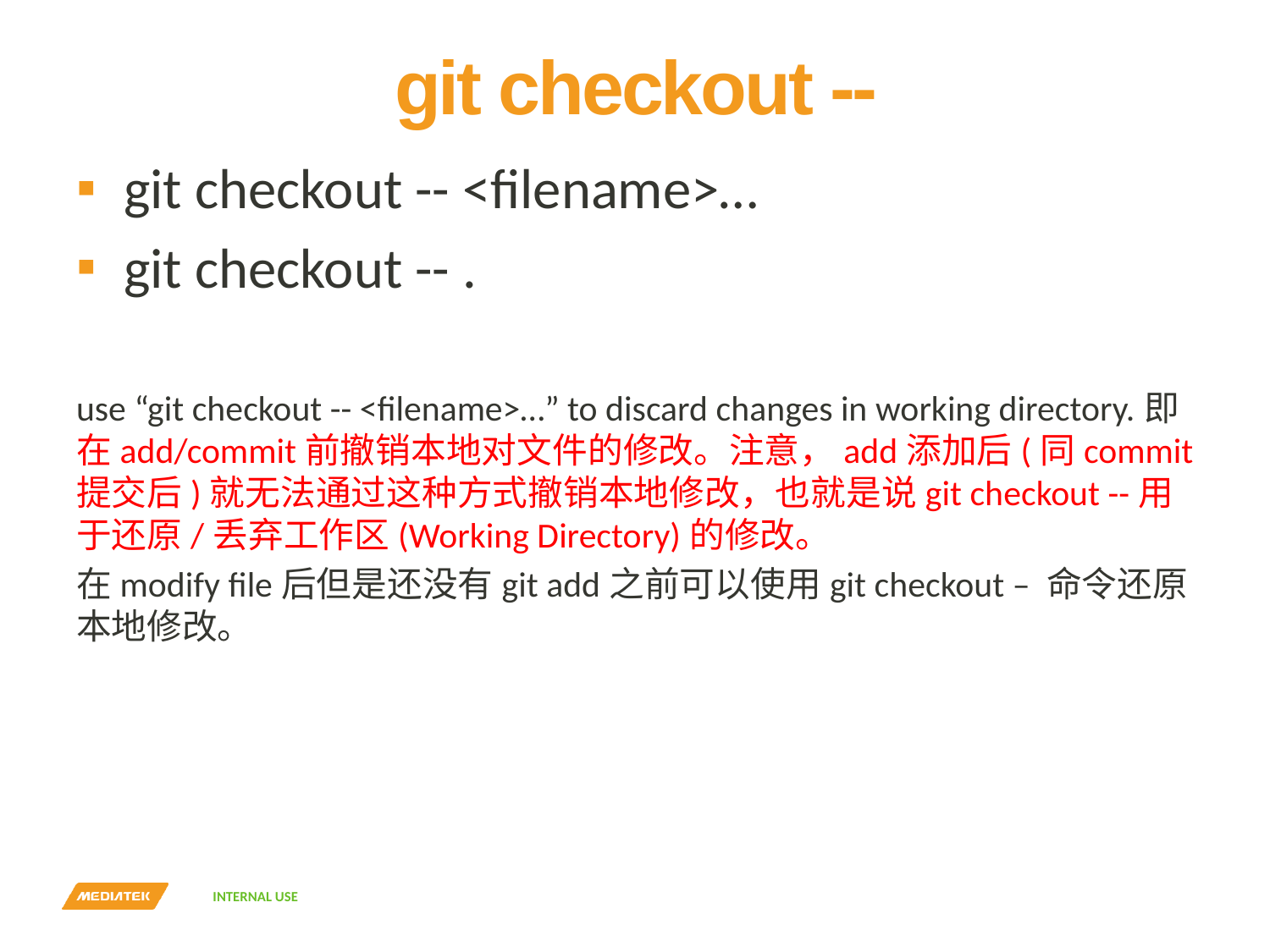

# git checkout --
git checkout -- <filename>…
git checkout -- .

use “git checkout -- <filename>…” to discard changes in working directory.即在add/commit前撤销本地对文件的修改。注意，add添加后(同commit提交后)就无法通过这种方式撤销本地修改，也就是说git checkout --用于还原/丢弃工作区(Working Directory)的修改。
在modify file后但是还没有git add之前可以使用git checkout – 命令还原本地修改。